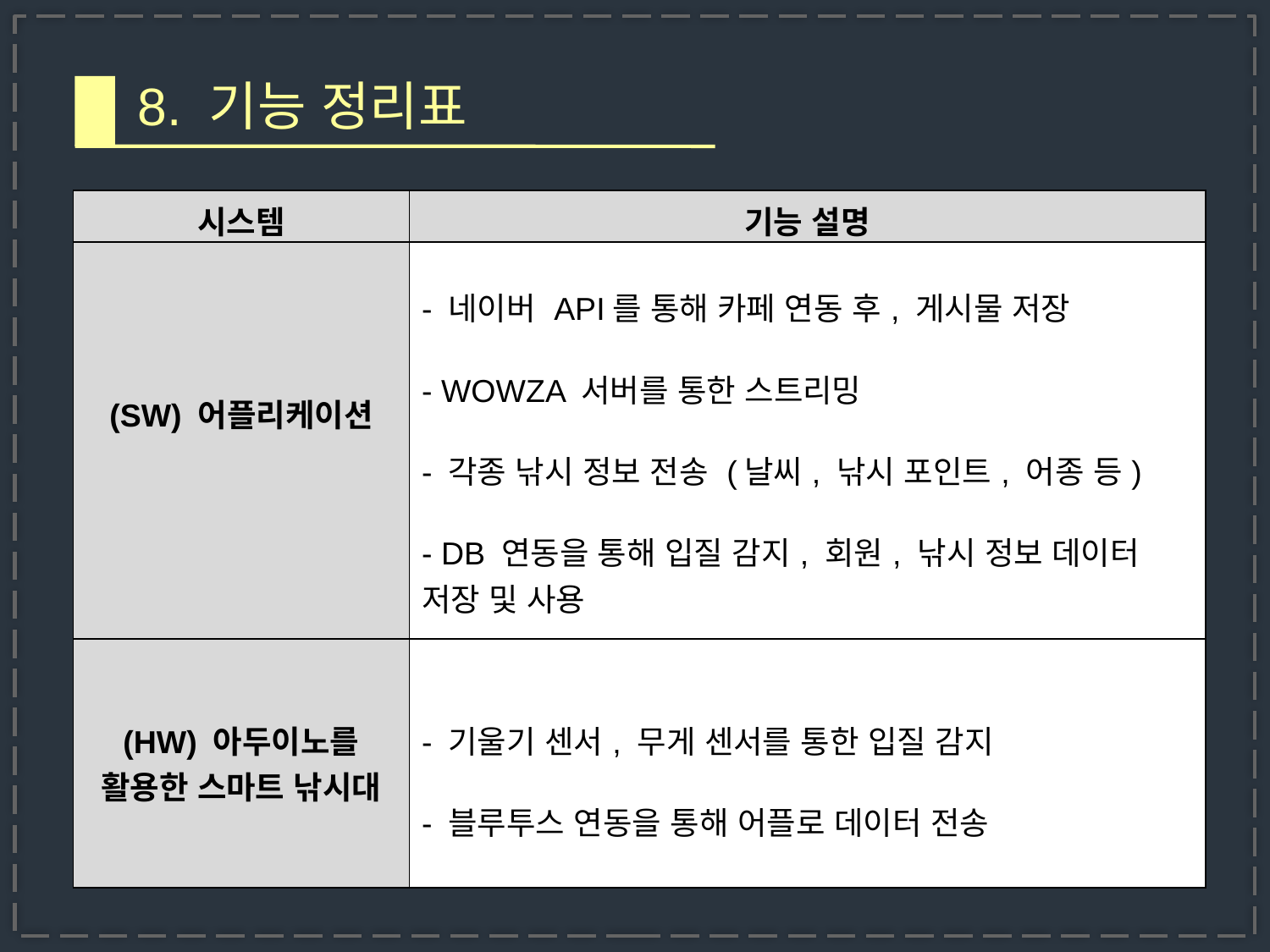

8. 기능 정리표

| 시스템 | 기능 설명 |
| --- | --- |
| (SW) 어플리케이션 | - 네이버 API를 통해 카페 연동 후, 게시물 저장 - WOWZA 서버를 통한 스트리밍 - 각종 낚시 정보 전송 (날씨, 낚시 포인트, 어종 등) - DB 연동을 통해 입질 감지, 회원, 낚시 정보 데이터 저장 및 사용 |
| (HW) 아두이노를 활용한 스마트 낚시대 | - 기울기 센서, 무게 센서를 통한 입질 감지 - 블루투스 연동을 통해 어플로 데이터 전송 |